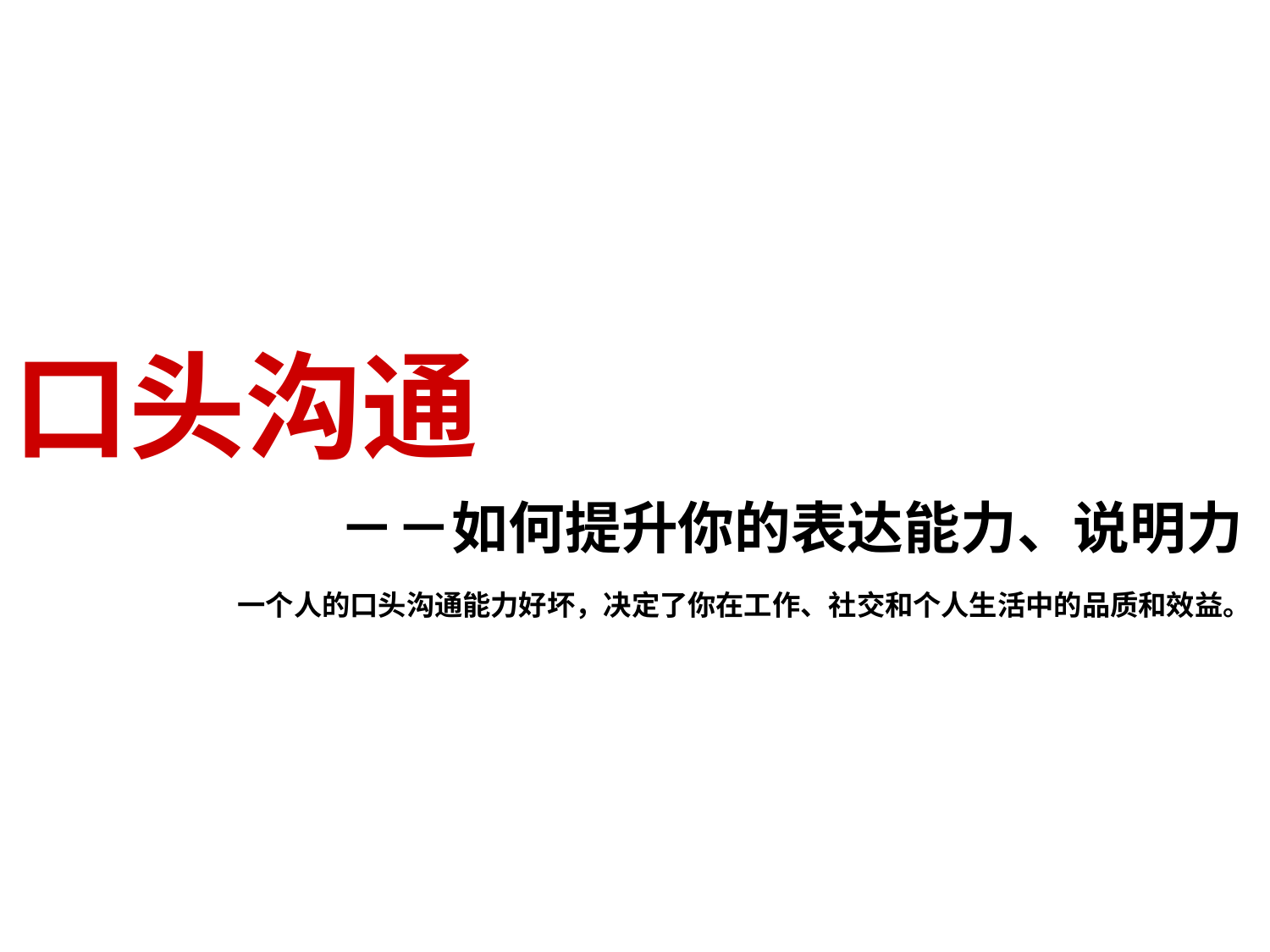

口头沟通
－－如何提升你的表达能力、说明力
    一个人的口头沟通能力好坏，决定了你在工作、社交和个人生活中的品质和效益。